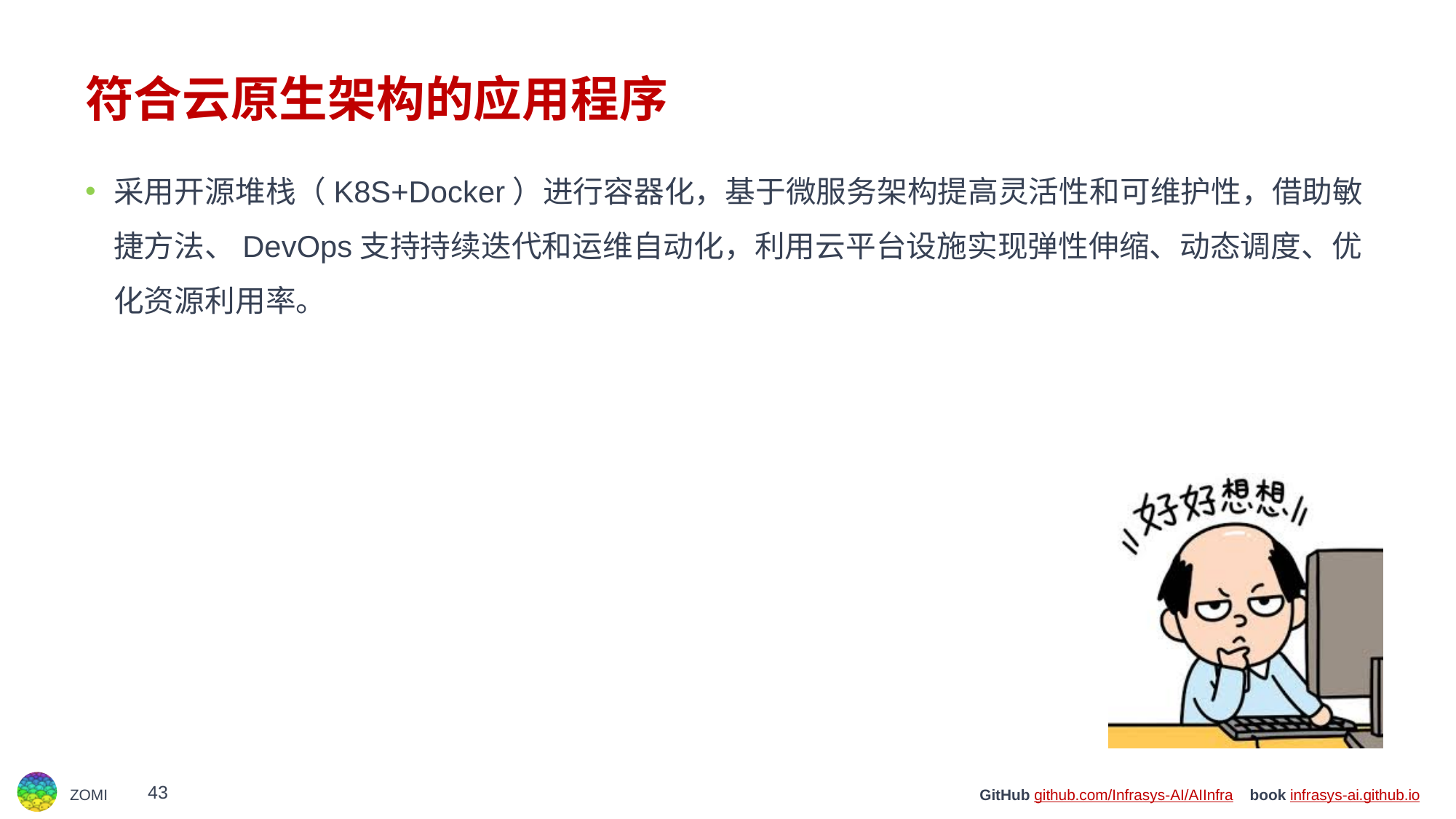

# 符合云原生架构的应用程序
采用开源堆栈（K8S+Docker）进行容器化，基于微服务架构提高灵活性和可维护性，借助敏捷方法、DevOps支持持续迭代和运维自动化，利用云平台设施实现弹性伸缩、动态调度、优化资源利用率。